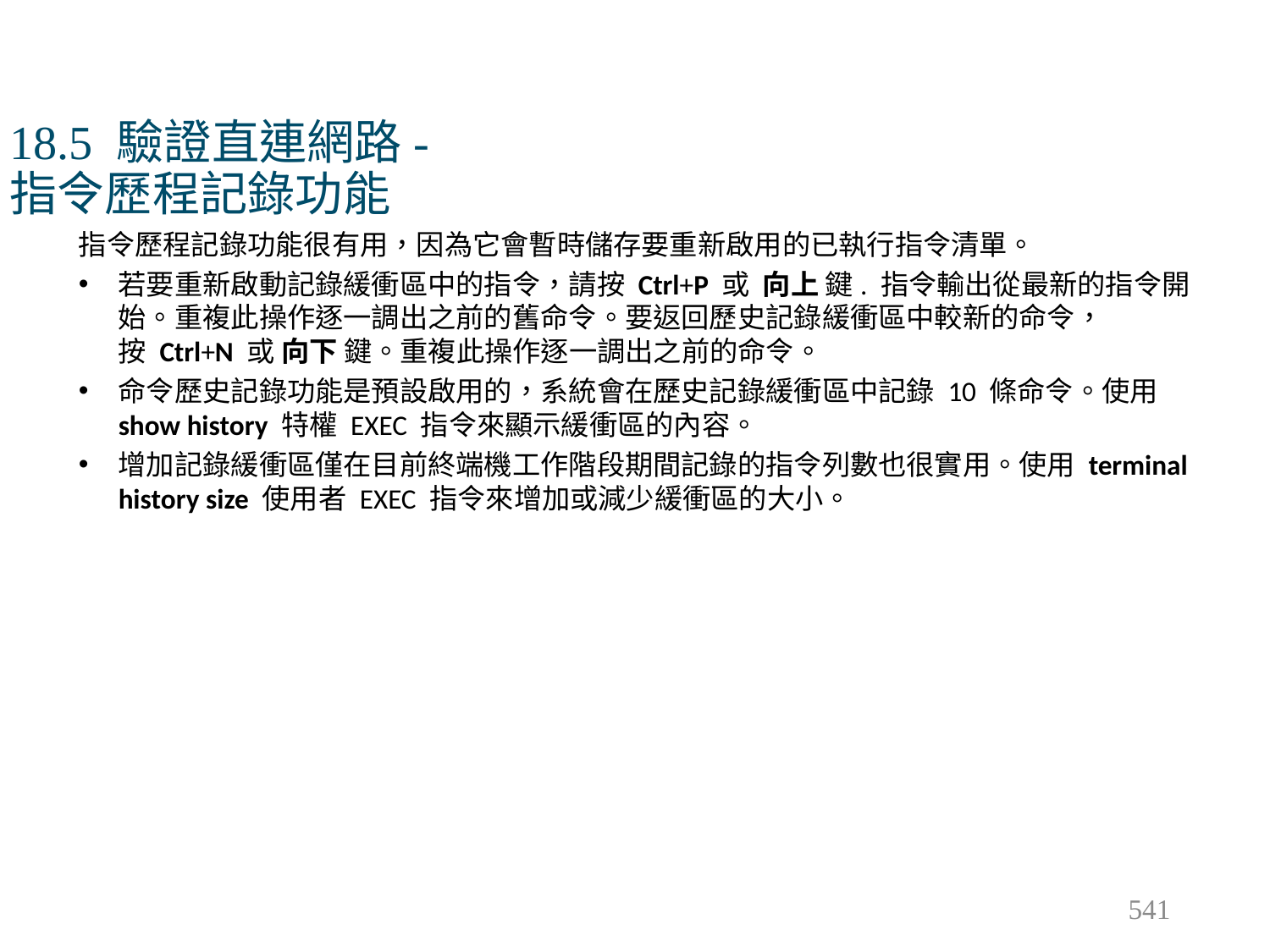

# 18.5 驗證直連網路- 指令歷程記錄功能
指令歷程記錄功能很有用，因為它會暫時儲存要重新啟用的已執行指令清單。
若要重新啟動記錄緩衝區中的指令，請按 Ctrl+P 或  向上 鍵. 指令輸出從最新的指令開始。重複此操作逐一調出之前的舊命令。要返回歷史記錄緩衝區中較新的命令，按 Ctrl+N 或 向下 鍵。重複此操作逐一調出之前的命令。
命令歷史記錄功能是預設啟用的，系統會在歷史記錄緩衝區中記錄 10 條命令。使用 show history 特權 EXEC 指令來顯示緩衝區的內容。
增加記錄緩衝區僅在目前終端機工作階段期間記錄的指令列數也很實用。使用 terminal history size 使用者 EXEC 指令來增加或減少緩衝區的大小。

541